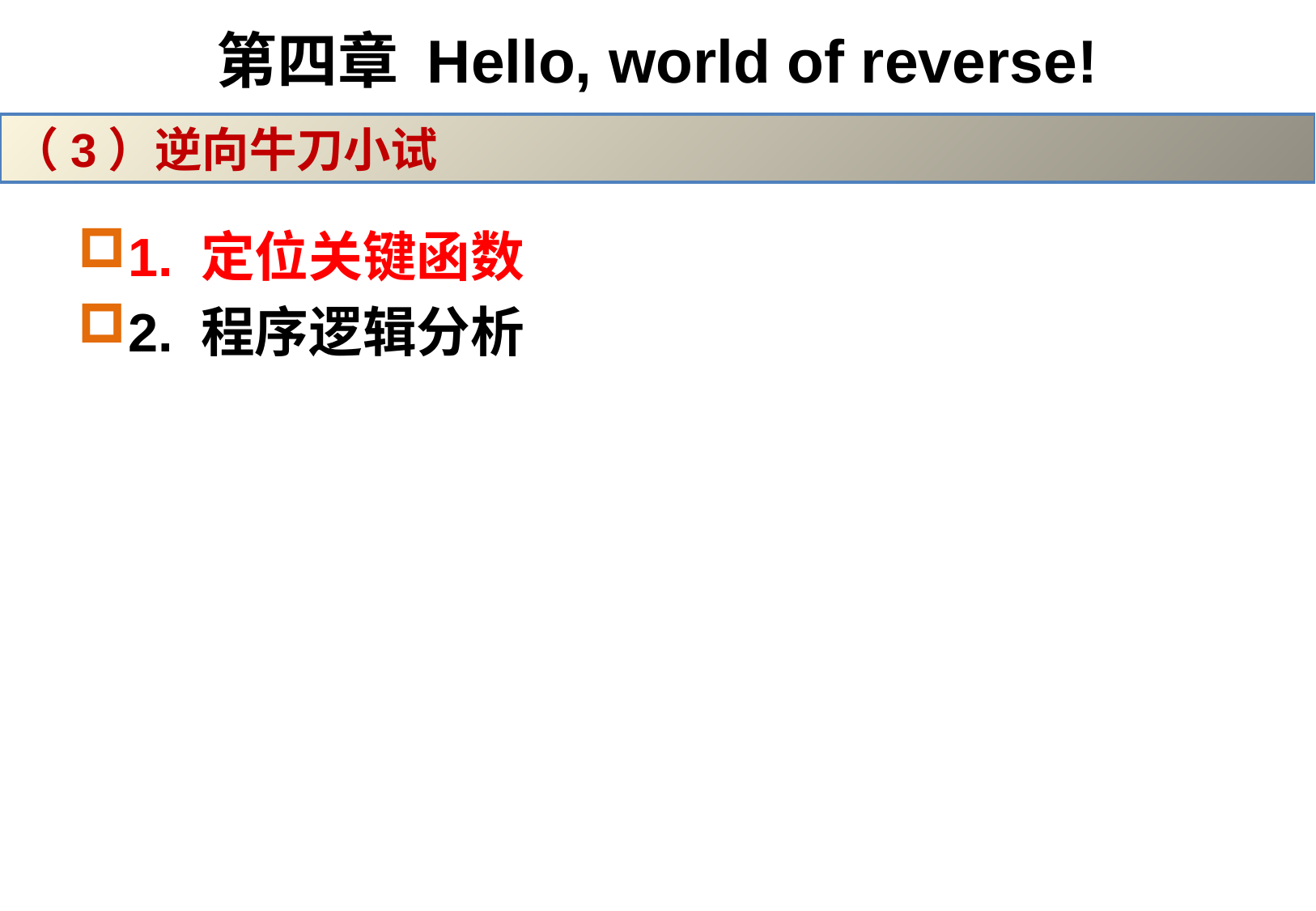

# 第四章 Hello, world of reverse!
（3）逆向牛刀小试
1. 定位关键函数
2. 程序逻辑分析